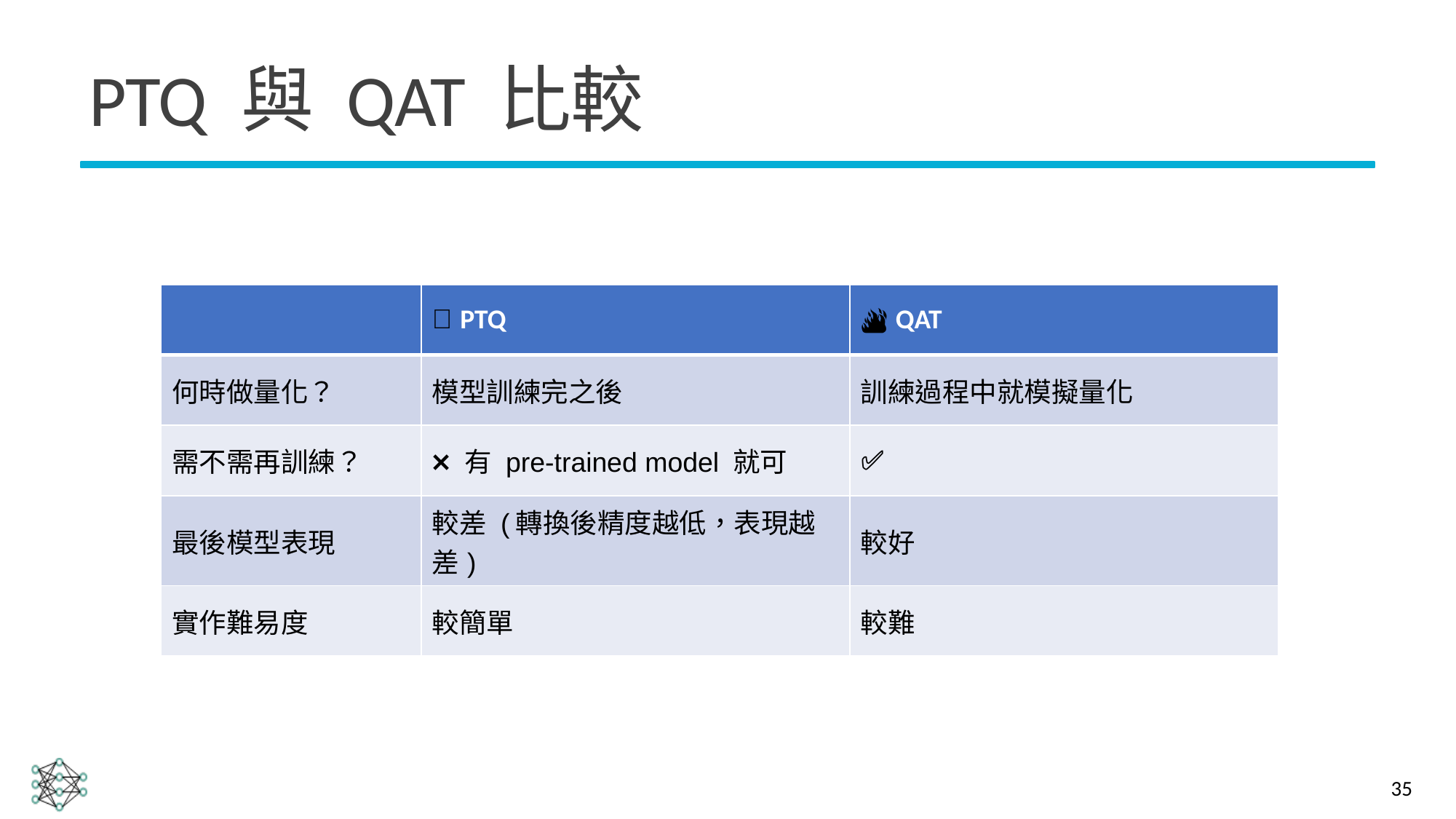

# PTQ 與 QAT 比較
|  | 🧊 PTQ | 🔥 QAT |
| --- | --- | --- |
| 何時做量化？ | 模型訓練完之後 | 訓練過程中就模擬量化 |
| 需不需再訓練？ | ❌ 有 pre-trained model 就可 | ✅ |
| 最後模型表現 | 較差 (轉換後精度越低，表現越差) | 較好 |
| 實作難易度 | 較簡單 | 較難 |
35